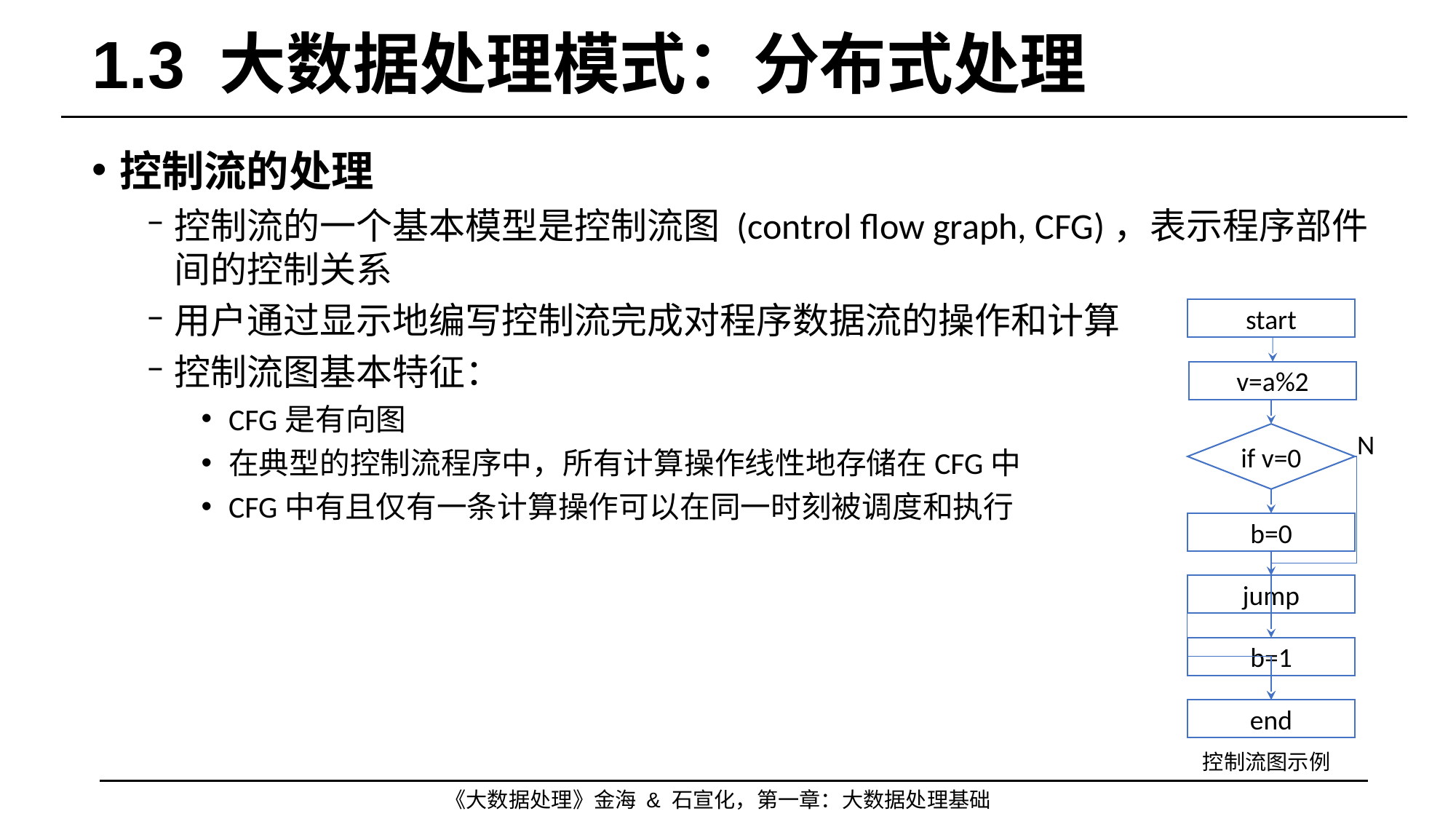

# 1.3 大数据处理模式：分布式处理
控制流的处理
控制流的一个基本模型是控制流图 (control flow graph, CFG)，表示程序部件间的控制关系
用户通过显示地编写控制流完成对程序数据流的操作和计算
控制流图基本特征：
CFG是有向图
在典型的控制流程序中，所有计算操作线性地存储在CFG中
CFG中有且仅有一条计算操作可以在同一时刻被调度和执行
start
v=a%2
N
if v=0
b=0
jump
b=1
end
控制流图示例